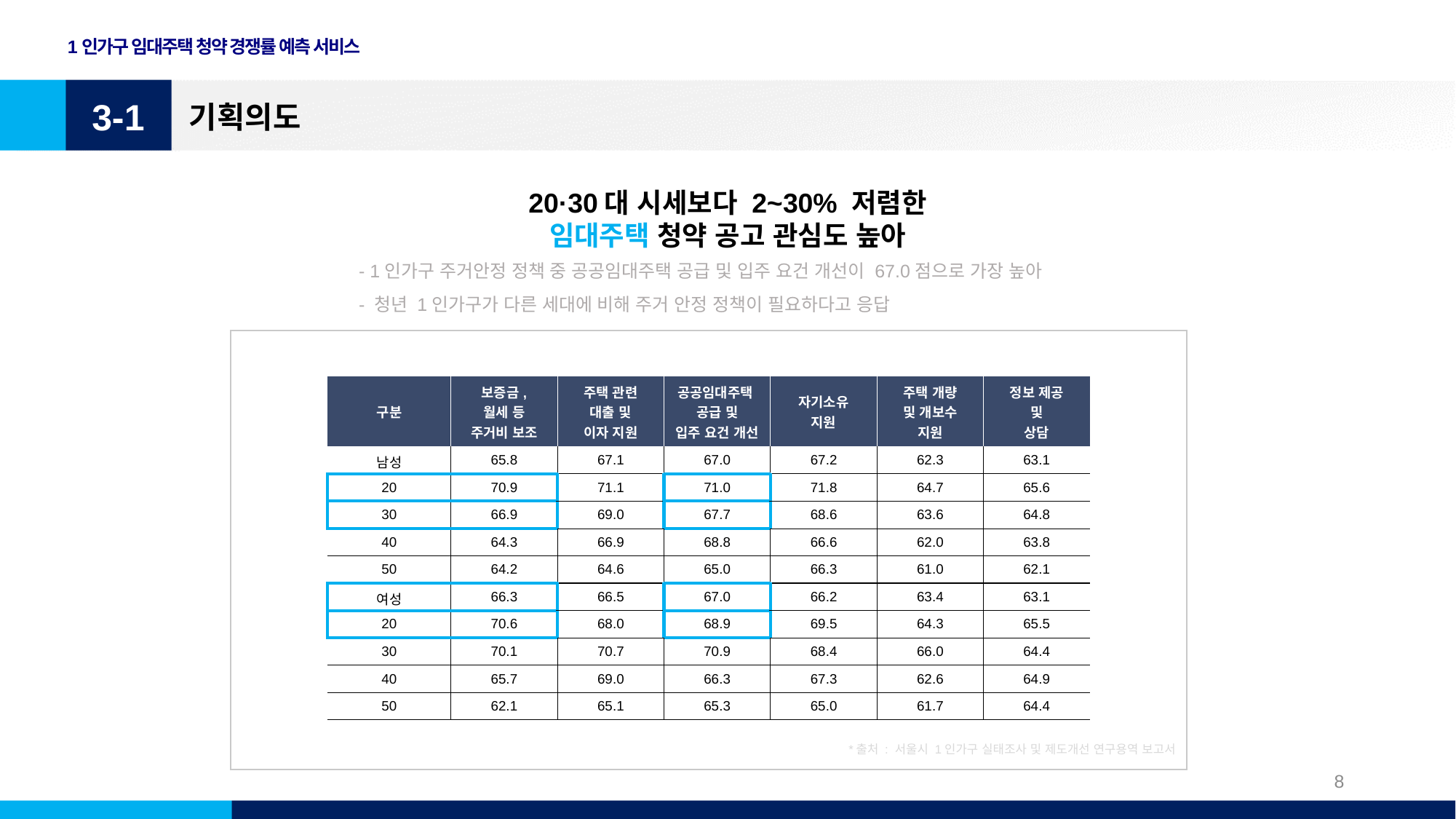

1인가구 임대주택 청약 경쟁률 예측 서비스
3-1
기획의도
20·30대 시세보다 2~30% 저렴한
임대주택 청약 공고 관심도 높아
- 1인가구 주거안정 정책 중 공공임대주택 공급 및 입주 요건 개선이 67.0점으로 가장 높아
- 청년 1인가구가 다른 세대에 비해 주거 안정 정책이 필요하다고 응답

| 구분 | 보증금, 월세 등 주거비 보조 | 주택 관련 대출 및 이자 지원 | 공공임대주택 공급 및 입주 요건 개선 | 자기소유 지원 | 주택 개량 및 개보수 지원 | 정보 제공 및 상담 |
| --- | --- | --- | --- | --- | --- | --- |
| 남성 | 65.8 | 67.1 | 67.0 | 67.2 | 62.3 | 63.1 |
| 20 | 70.9 | 71.1 | 71.0 | 71.8 | 64.7 | 65.6 |
| 30 | 66.9 | 69.0 | 67.7 | 68.6 | 63.6 | 64.8 |
| 40 | 64.3 | 66.9 | 68.8 | 66.6 | 62.0 | 63.8 |
| 50 | 64.2 | 64.6 | 65.0 | 66.3 | 61.0 | 62.1 |
| 여성 | 66.3 | 66.5 | 67.0 | 66.2 | 63.4 | 63.1 |
| 20 | 70.6 | 68.0 | 68.9 | 69.5 | 64.3 | 65.5 |
| 30 | 70.1 | 70.7 | 70.9 | 68.4 | 66.0 | 64.4 |
| 40 | 65.7 | 69.0 | 66.3 | 67.3 | 62.6 | 64.9 |
| 50 | 62.1 | 65.1 | 65.3 | 65.0 | 61.7 | 64.4 |
*출처 : 서울시 1인가구 실태조사 및 제도개선 연구용역 보고서
8